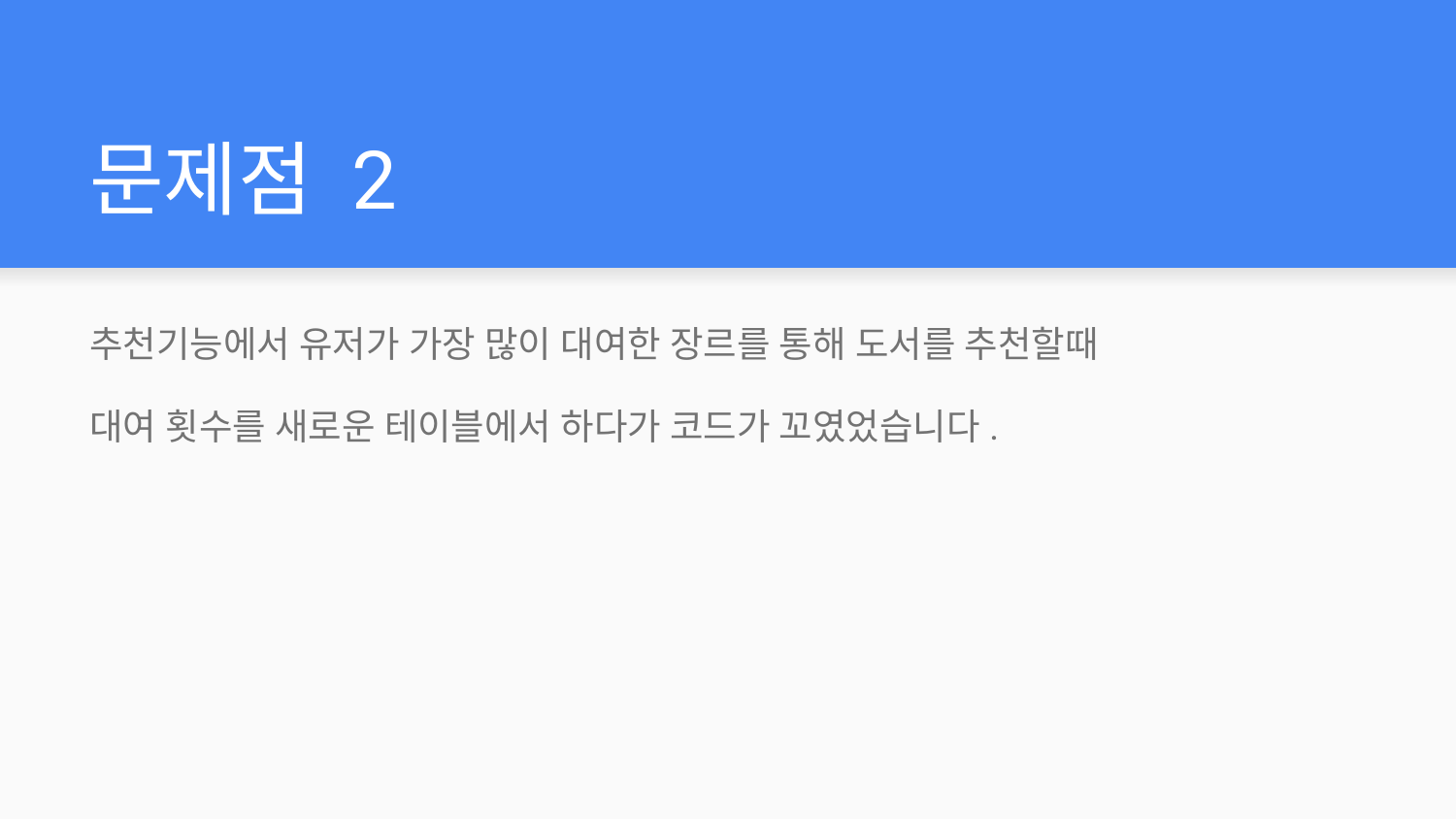

# 문제점 2
추천기능에서 유저가 가장 많이 대여한 장르를 통해 도서를 추천할때
대여 횟수를 새로운 테이블에서 하다가 코드가 꼬였었습니다.